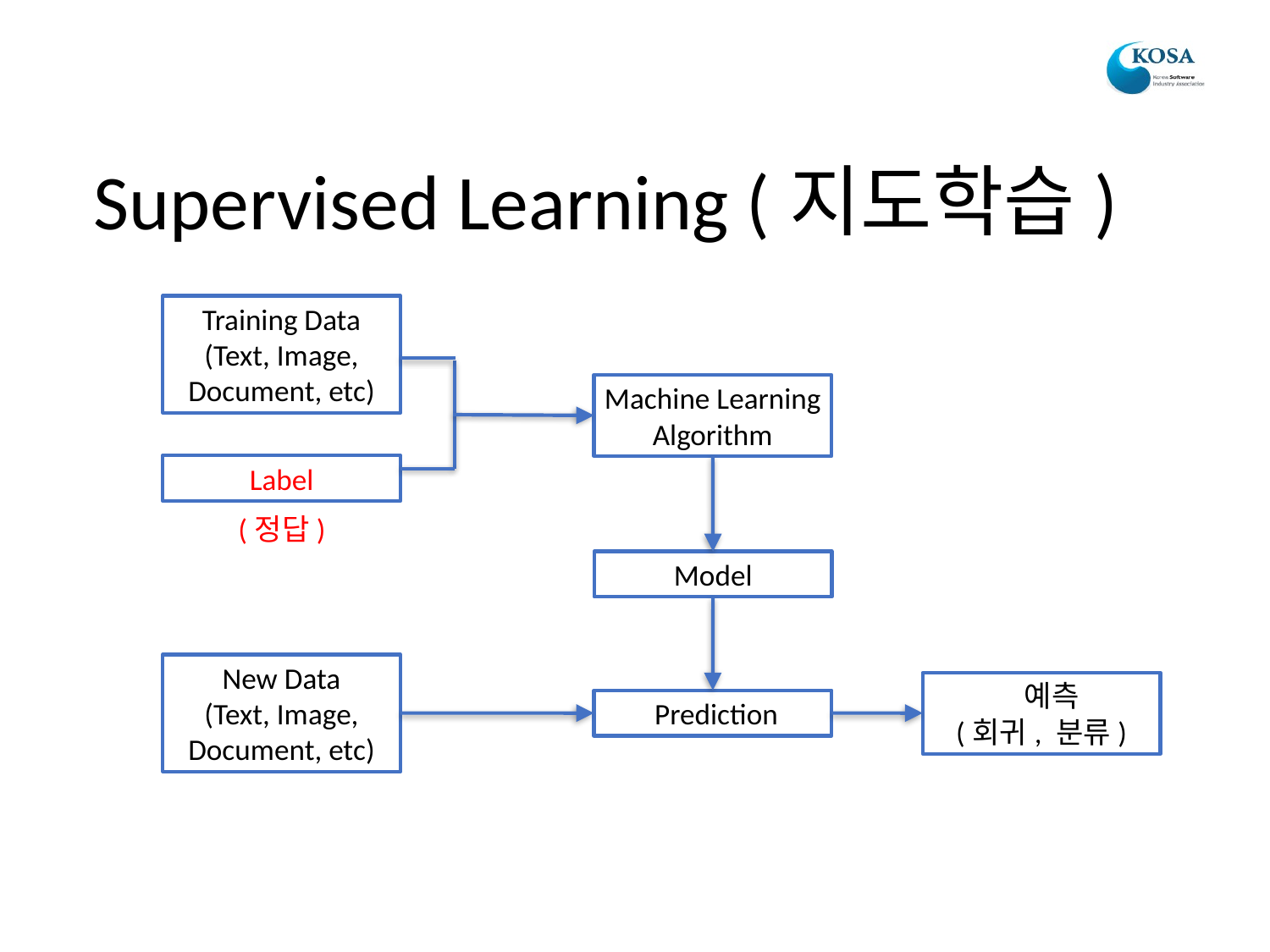

# Supervised Learning (지도학습)
Training Data
(Text, Image, Document, etc)
Machine Learning Algorithm
Label
(정답)
Model
New Data
(Text, Image, Document, etc)
  예측
(회귀, 분류)
 Prediction